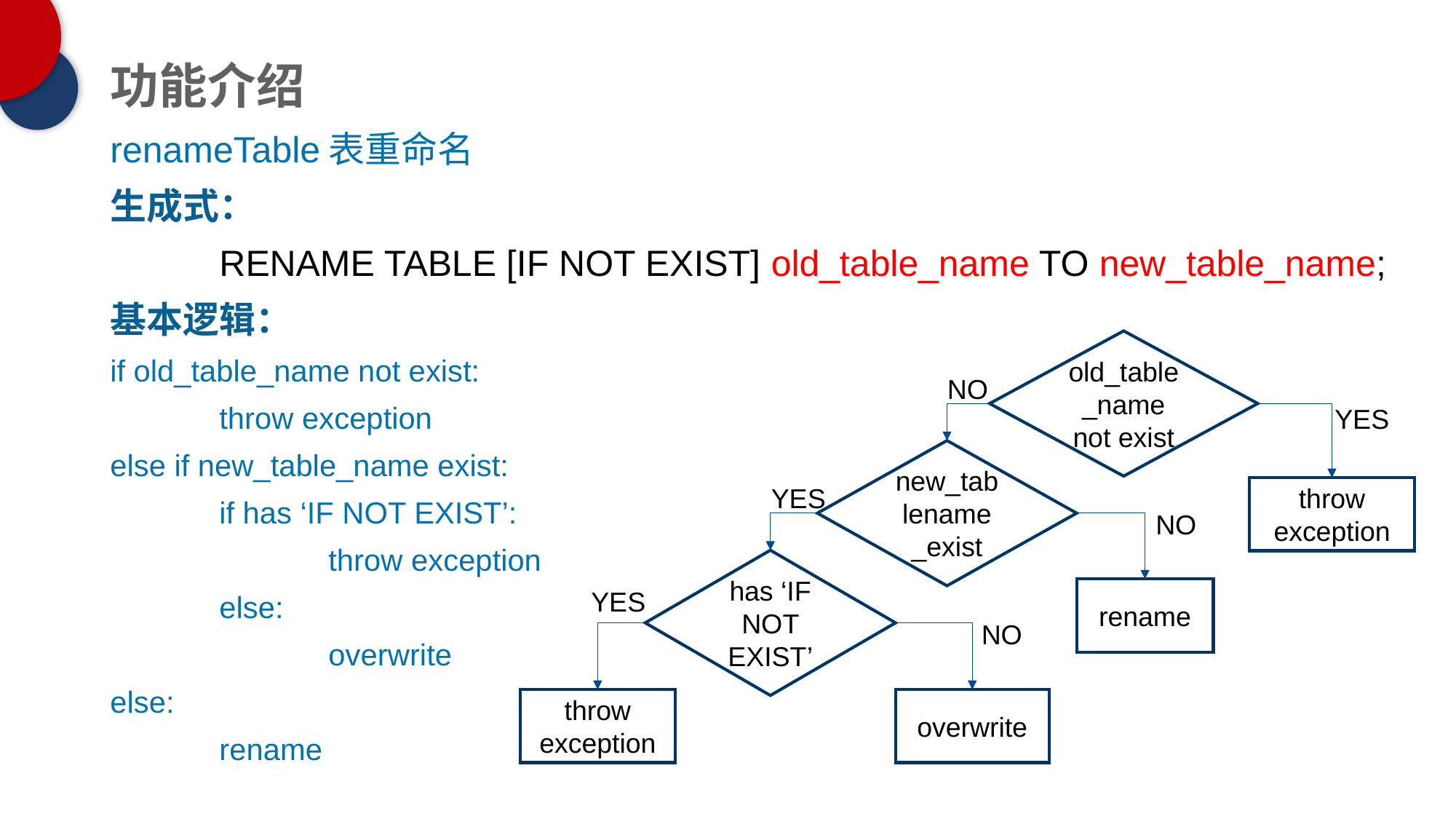

功能介绍
renameTable	表重命名
生成式：
	RENAME TABLE [IF NOT EXIST] old_table_name TO new_table_name;
基本逻辑：
if old_table_name not exist:
	throw exception
else if new_table_name exist:
	if has ‘IF NOT EXIST’:
		throw exception
	else:
		overwrite
else:
	rename
old_table_name not exist
NO
YES
new_tablename _exist
YES
throw exception
NO
has ‘IF NOT EXIST’
YES
rename
NO
throw exception
overwrite